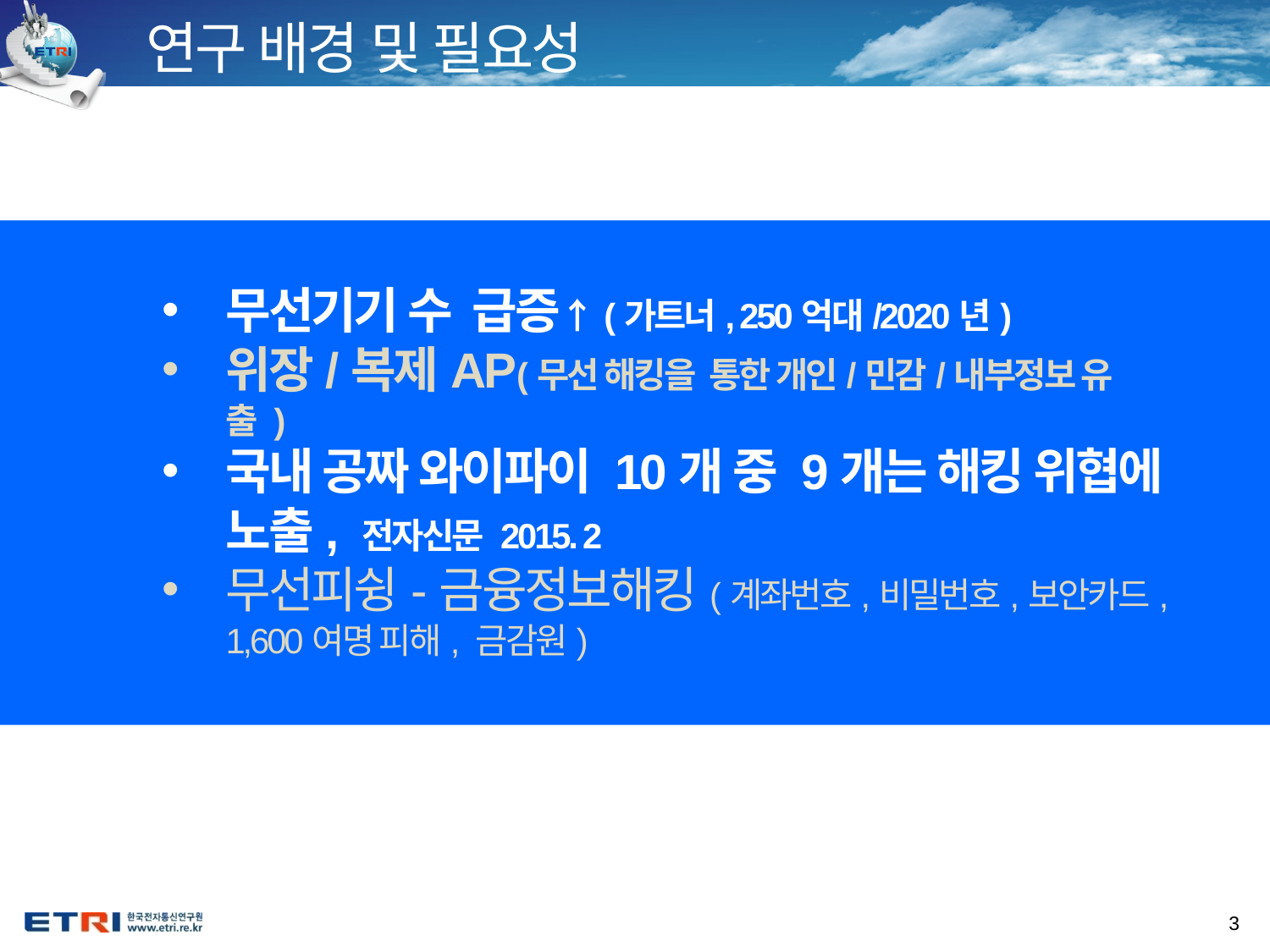

연구 배경 및 필요성

무선기기 수  급증↑(가트너, 250억대/2020년)
위장/복제AP(무선 해킹을  통한 개인/민감/내부정보 유출 )
국내 공짜 와이파이 10개 중 9개는 해킹 위협에 노출, 전자신문 2015. 2
무선피슁-금융정보해킹(계좌번호,비밀번호,보안카드, 1,600여명 피해, 금감원)